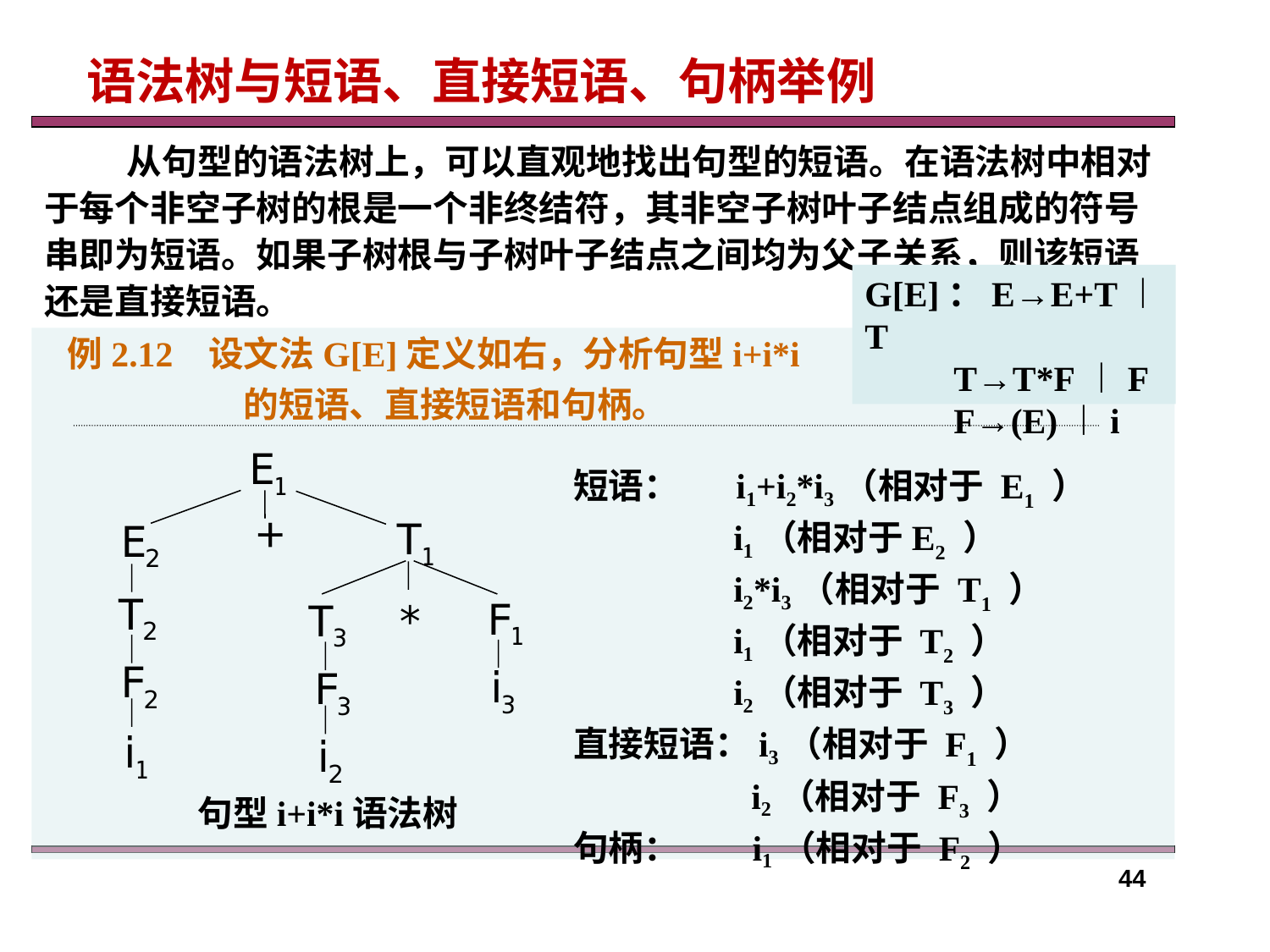

语法树与短语、直接短语、句柄举例
从句型的语法树上，可以直观地找出句型的短语。在语法树中相对于每个非空子树的根是一个非终结符，其非空子树叶子结点组成的符号串即为短语。如果子树根与子树叶子结点之间均为父子关系，则该短语还是直接短语。

G[E]：E→E+T︱T
          T→T*F︱F
          F→(E)︱i

例2.12   设文法G[E]定义如右，分析句型i+i*i的短语、直接短语和句柄。

E1

+

T1
E2

T2
F1
T3
*

F2
i3
F3

i1
i2
短语：      i1+i2*i3（相对于 E1 ）
                  i1（相对于E2 ）
                  i2*i3（相对于 T1 ）
                  i1（相对于 T2 ）
                  i2（相对于 T3 ）
直接短语：i3（相对于 F1 ）
                    i2（相对于 F3 ）
句柄：        i1（相对于 F2 ）
句型i+i*i语法树
44